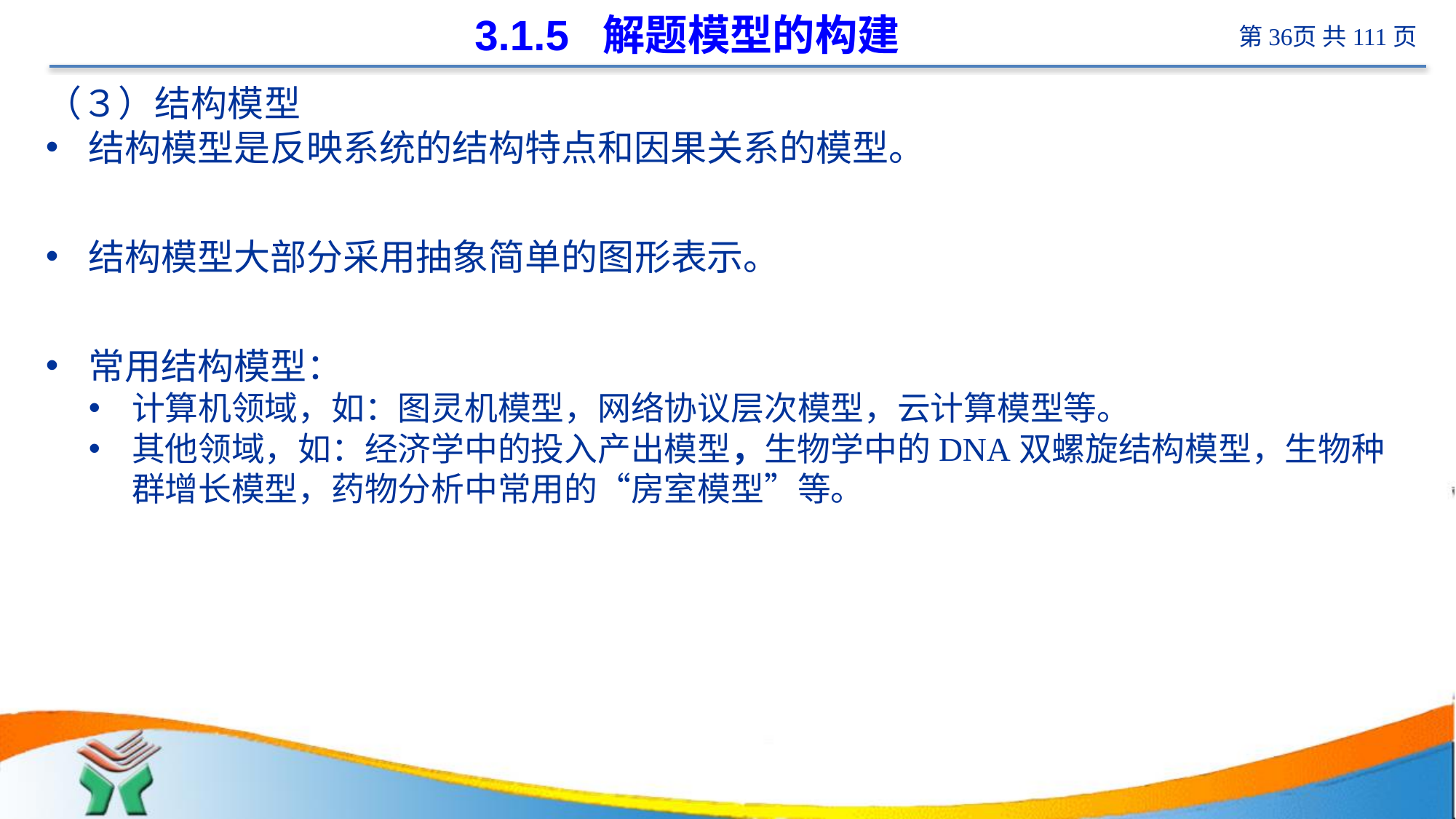

# 3.1.5  解题模型的构建
（３）结构模型
结构模型是反映系统的结构特点和因果关系的模型。

结构模型大部分采用抽象简单的图形表示。

常用结构模型：
计算机领域，如：图灵机模型，网络协议层次模型，云计算模型等。
其他领域，如：经济学中的投入产出模型，生物学中的DNA双螺旋结构模型，生物种群增长模型，药物分析中常用的“房室模型”等。